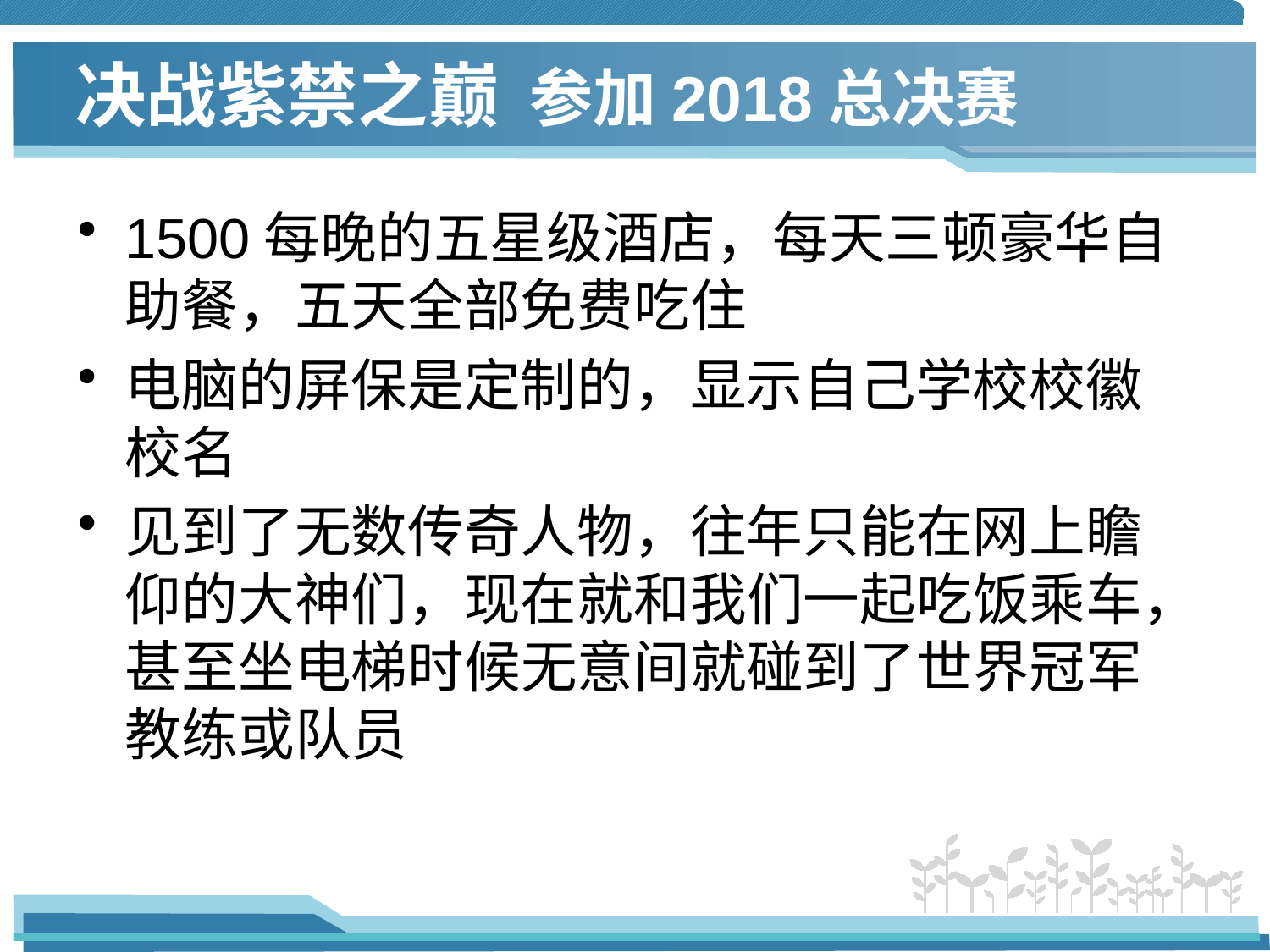

# 决战紫禁之巅  参加2018总决赛
1500每晚的五星级酒店，每天三顿豪华自助餐，五天全部免费吃住
电脑的屏保是定制的，显示自己学校校徽校名
见到了无数传奇人物，往年只能在网上瞻仰的大神们，现在就和我们一起吃饭乘车，甚至坐电梯时候无意间就碰到了世界冠军教练或队员